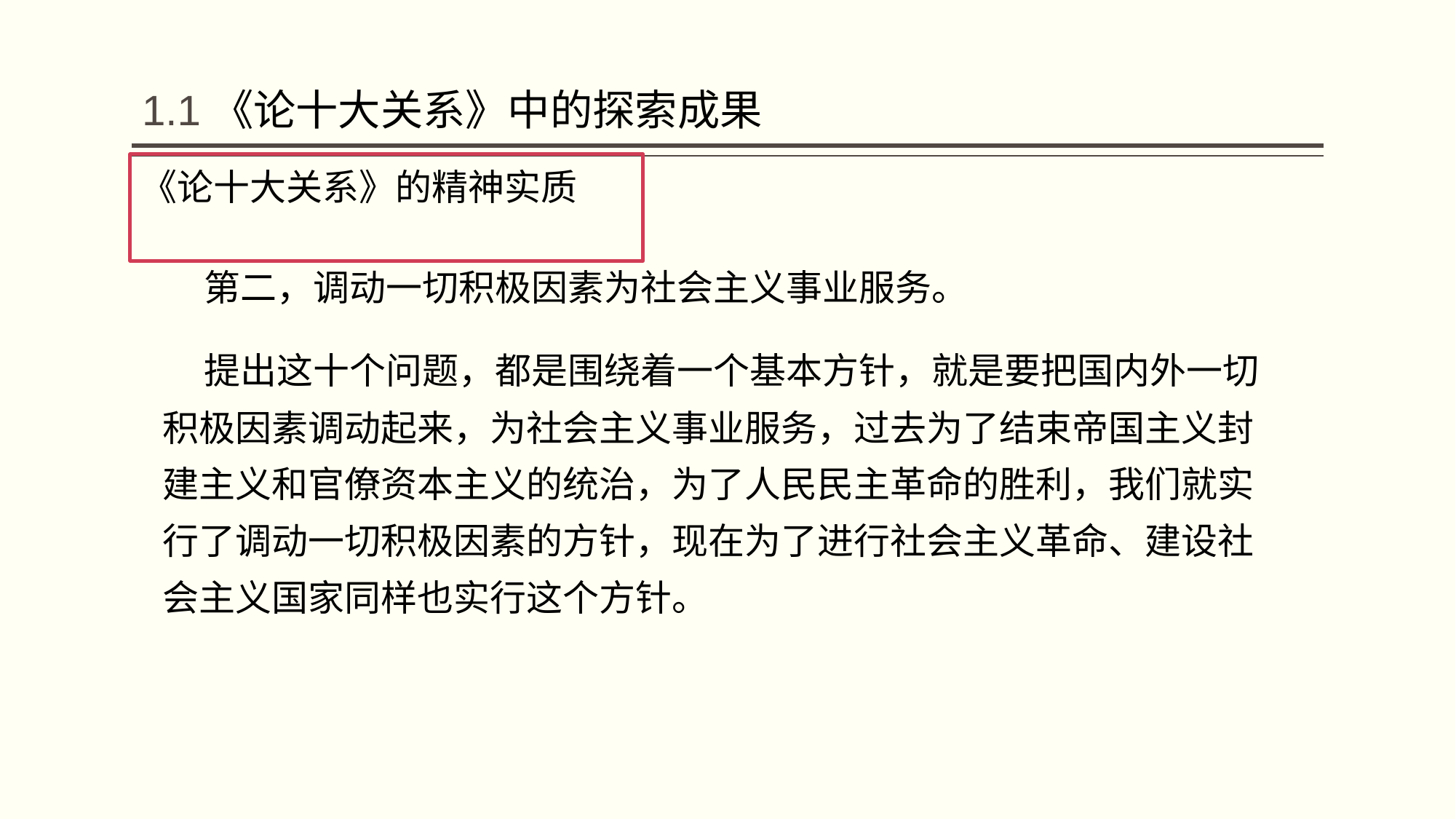

# 1.1《论十大关系》中的探索成果
《论十大关系》的精神实质
    第二，调动一切积极因素为社会主义事业服务。
    提出这十个问题，都是围绕着一个基本方针，就是要把国内外一切积极因素调动起来，为社会主义事业服务，过去为了结束帝国主义封建主义和官僚资本主义的统治，为了人民民主革命的胜利，我们就实行了调动一切积极因素的方针，现在为了进行社会主义革命、建设社会主义国家同样也实行这个方针。